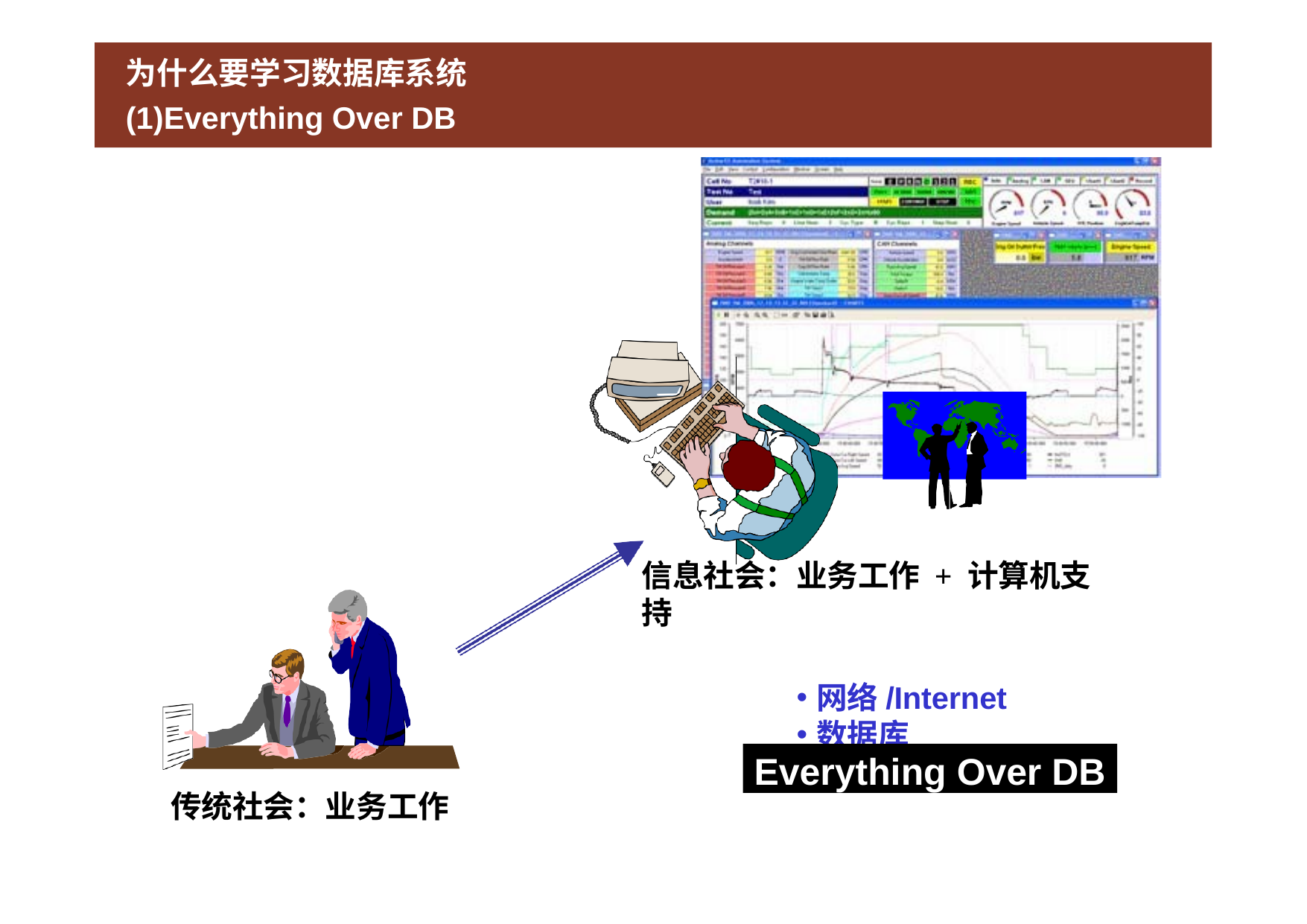

# 为什么要学习数据库系统  (1)Everything Over DB

信息社会：业务工作 + 计算机支持

网络/Internet
数据库

Everything Over DB

传统社会：业务工作